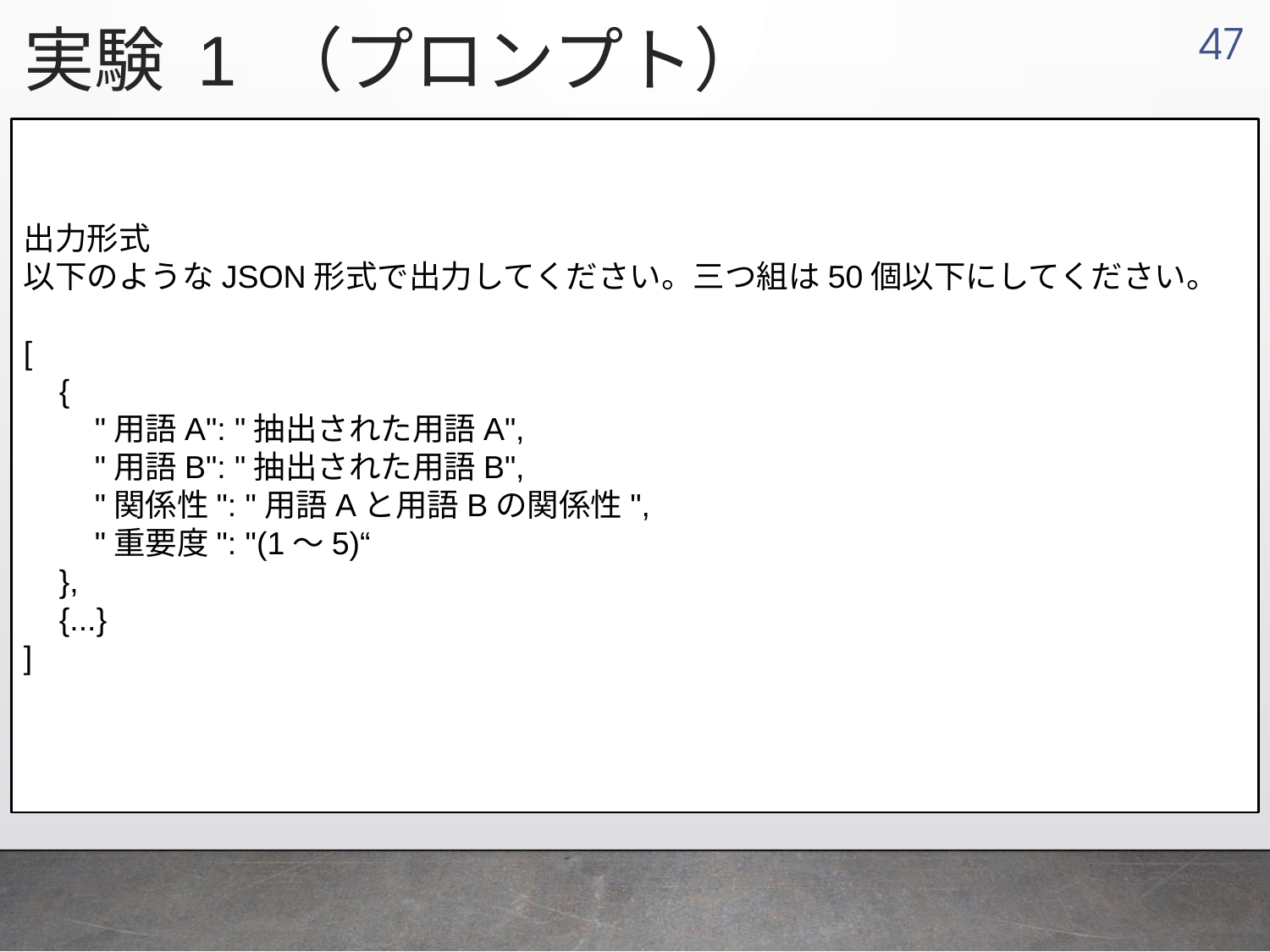

実験 1 （プロンプト）
47
出力形式
以下のようなJSON形式で出力してください。三つ組は50個以下にしてください。

[
    {
        "用語A": "抽出された用語A",
        "用語B": "抽出された用語B",
        "関係性": "用語Aと用語Bの関係性",
        "重要度": "(1～5)“
    },
    {...}
]